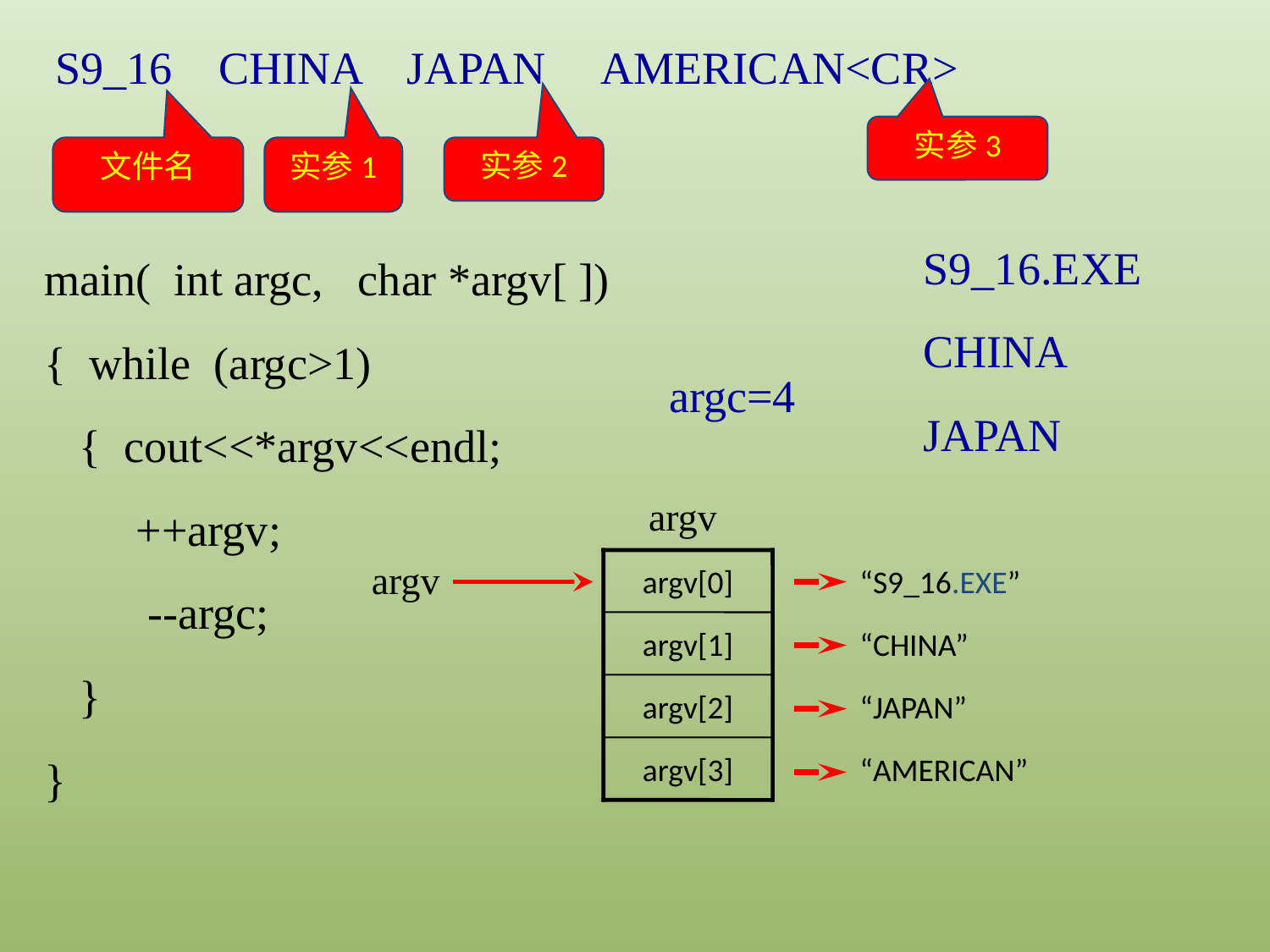

S9_16    CHINA    JAPAN     AMERICAN<CR>
实参3
文件名
实参1
实参2
S9_16.EXE
CHINA
JAPAN
main(  int argc,   char *argv[ ])
{  while  (argc>1)
   {  cout<<*argv<<endl;
        ++argv;
         --argc;
   }
}
argc=4
argv
argv[0]

“S9_16.EXE”

argv[1]

“CHINA”

argv[2]

“JAPAN”

argv[3]

“AMERICAN”

argv

530